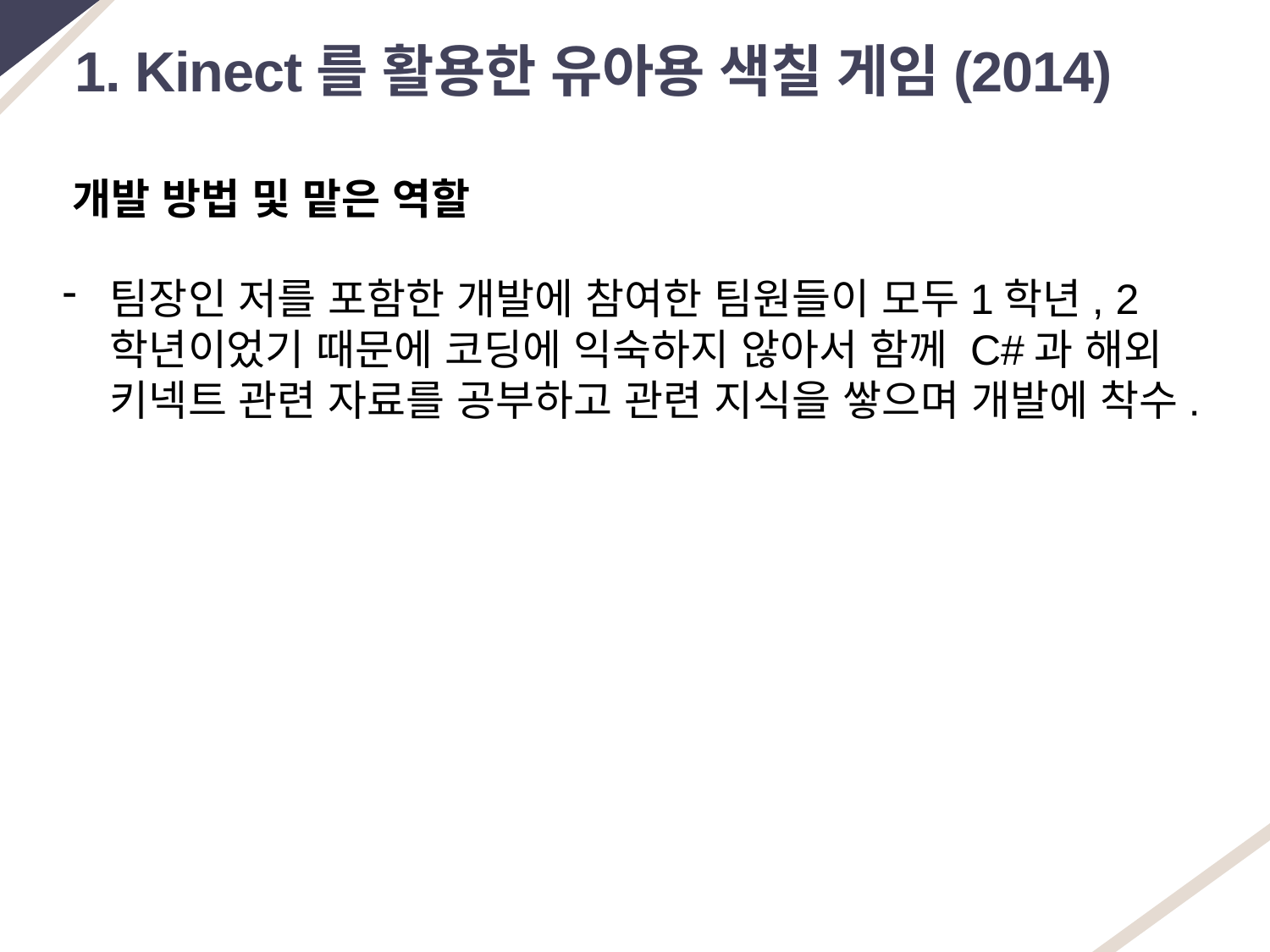

1. Kinect를 활용한 유아용 색칠 게임(2014)
개발 방법 및 맡은 역할

팀장인 저를 포함한 개발에 참여한 팀원들이 모두1학년, 2학년이었기 때문에 코딩에 익숙하지 않아서 함께 C#과 해외 키넥트 관련 자료를 공부하고 관련 지식을 쌓으며 개발에 착수.